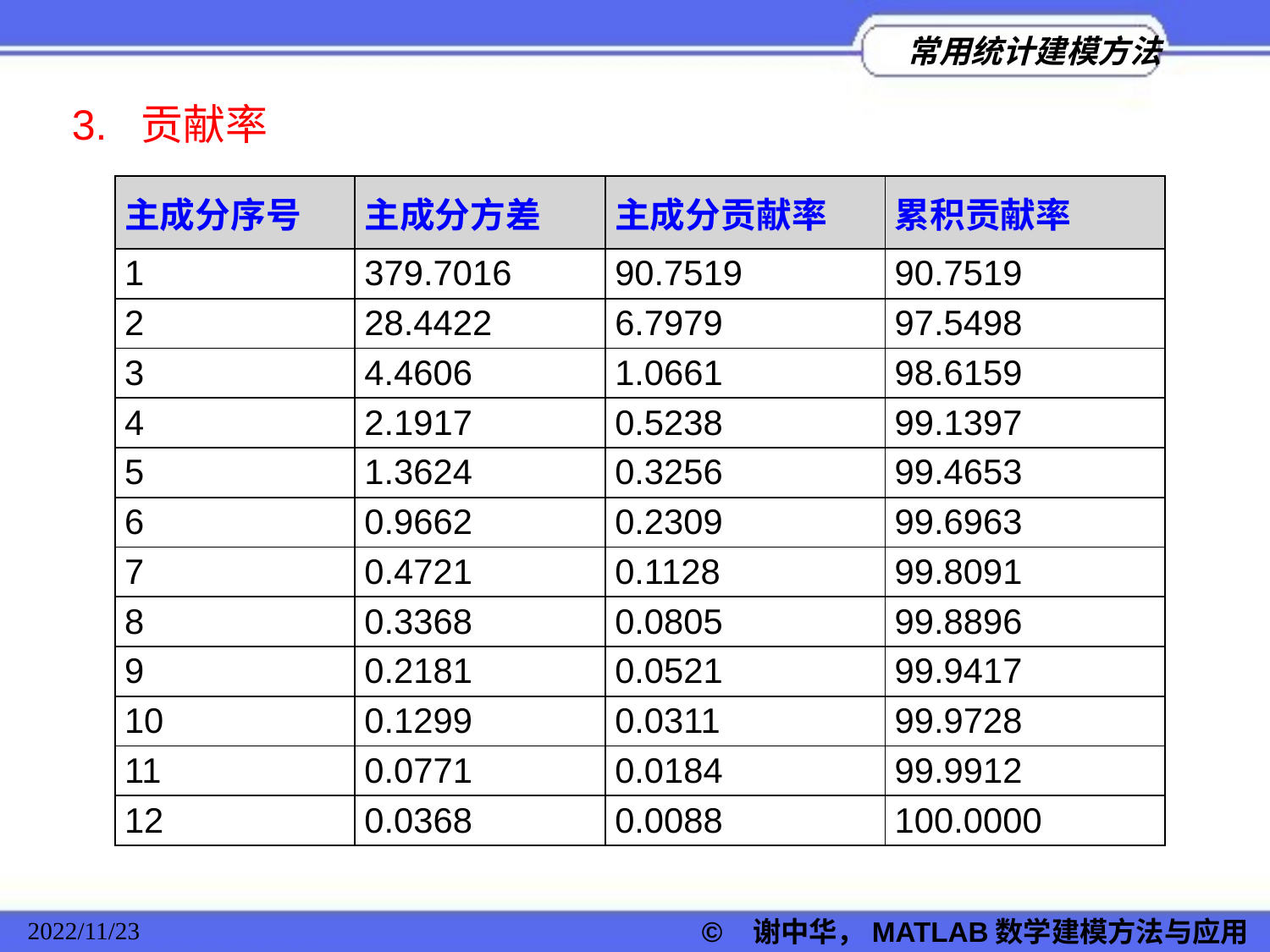

3.  贡献率

| 主成分序号 | 主成分方差 | 主成分贡献率 | 累积贡献率 |
| --- | --- | --- | --- |
| 1 | 379.7016 | 90.7519 | 90.7519 |
| 2 | 28.4422 | 6.7979 | 97.5498 |
| 3 | 4.4606 | 1.0661 | 98.6159 |
| 4 | 2.1917 | 0.5238 | 99.1397 |
| 5 | 1.3624 | 0.3256 | 99.4653 |
| 6 | 0.9662 | 0.2309 | 99.6963 |
| 7 | 0.4721 | 0.1128 | 99.8091 |
| 8 | 0.3368 | 0.0805 | 99.8896 |
| 9 | 0.2181 | 0.0521 | 99.9417 |
| 10 | 0.1299 | 0.0311 | 99.9728 |
| 11 | 0.0771 | 0.0184 | 99.9912 |
| 12 | 0.0368 | 0.0088 | 100.0000 |
©   谢中华，MATLAB数学建模方法与应用
2022/11/23